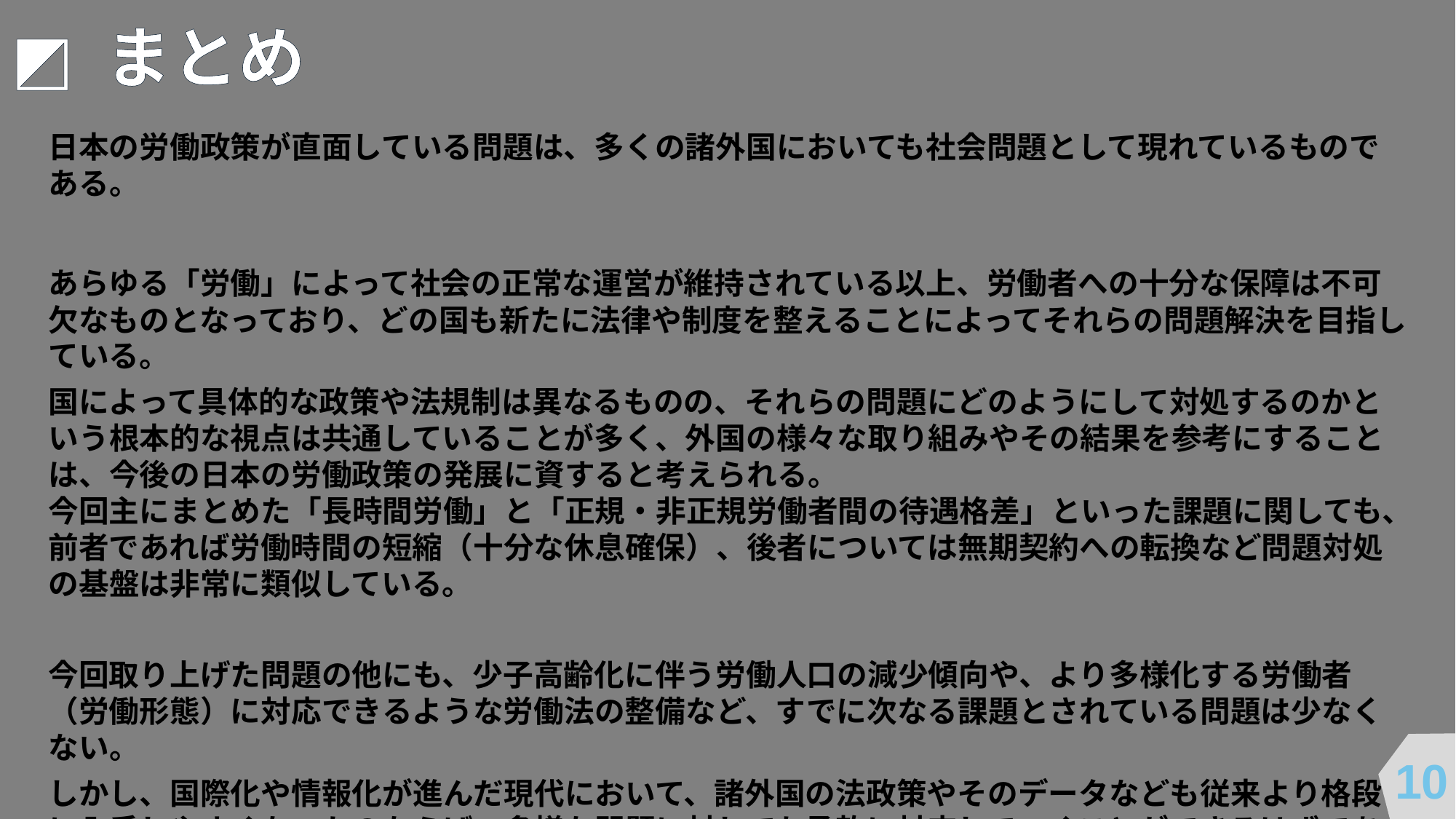

◩ まとめ
日本の労働政策が直面している問題は、多くの諸外国においても社会問題として現れているものである。

あらゆる「労働」によって社会の正常な運営が維持されている以上、労働者への十分な保障は不可欠なものとなっており、どの国も新たに法律や制度を整えることによってそれらの問題解決を目指している。
国によって具体的な政策や法規制は異なるものの、それらの問題にどのようにして対処するのかという根本的な視点は共通していることが多く、外国の様々な取り組みやその結果を参考にすることは、今後の日本の労働政策の発展に資すると考えられる。
今回主にまとめた「長時間労働」と「正規・非正規労働者間の待遇格差」といった課題に関しても、前者であれば労働時間の短縮（十分な休息確保）、後者については無期契約への転換など問題対処の基盤は非常に類似している。

今回取り上げた問題の他にも、少子高齢化に伴う労働人口の減少傾向や、より多様化する労働者　（労働形態）に対応できるような労働法の整備など、すでに次なる課題とされている問題は少なくない。
しかし、国際化や情報化が進んだ現代において、諸外国の法政策やそのデータなども従来より格段に入手しやすくなったのならば、多様な問題に対しても柔軟に対応していくことができるはずである。

10